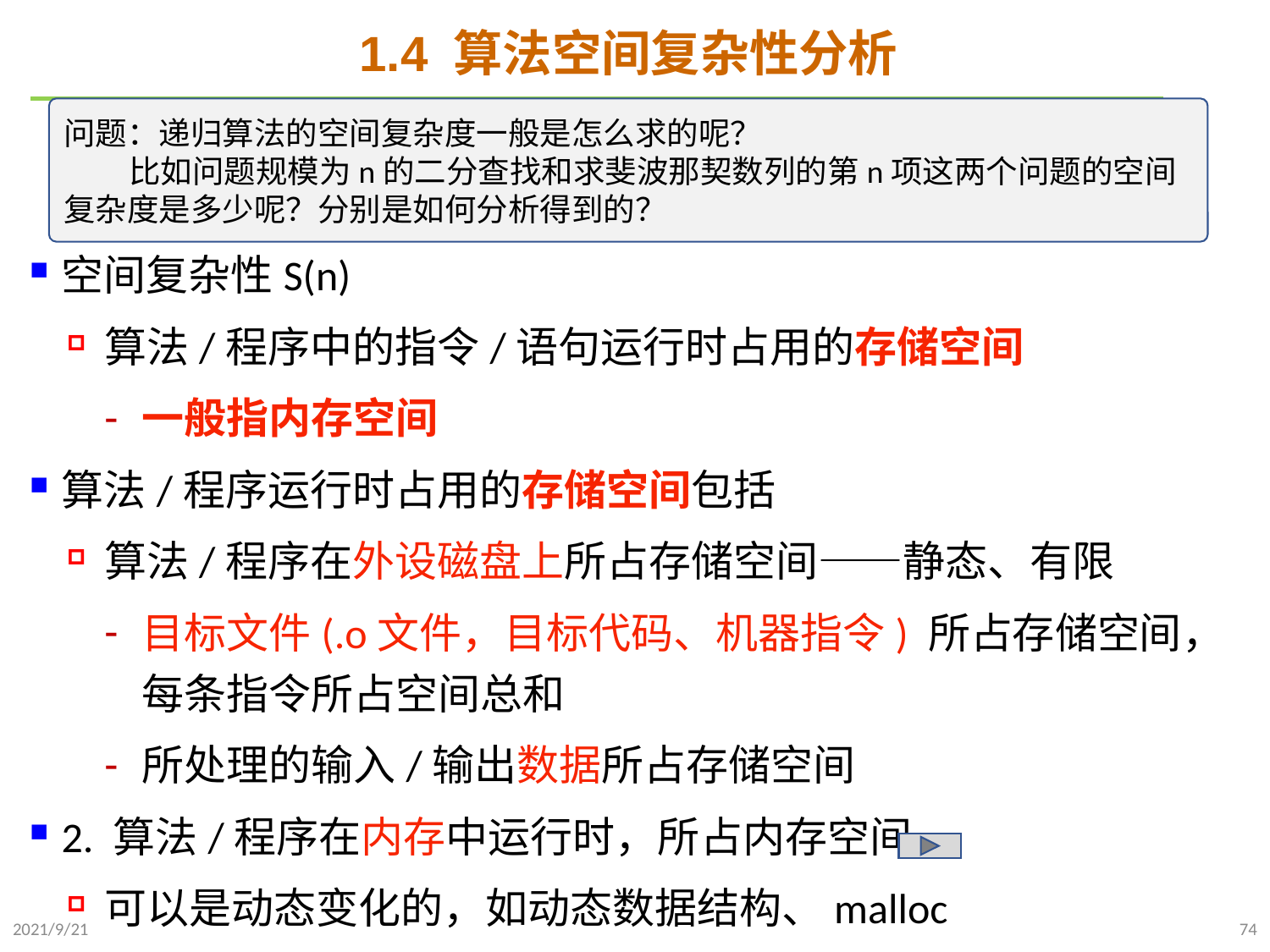

# 1.4 算法空间复杂性分析
问题：递归算法的空间复杂度一般是怎么求的呢？
        比如问题规模为n的二分查找和求斐波那契数列的第n项这两个问题的空间复杂度是多少呢？分别是如何分析得到的？

空间复杂性S(n)
算法/程序中的指令/语句运行时占用的存储空间
一般指内存空间
算法/程序运行时占用的存储空间包括
算法/程序在外设磁盘上所占存储空间——静态、有限
目标文件(.o文件，目标代码、机器指令) 所占存储空间，每条指令所占空间总和
所处理的输入/输出数据所占存储空间
2. 算法/程序在内存中运行时，所占内存空间
可以是动态变化的，如动态数据结构、malloc

2021/9/21
74